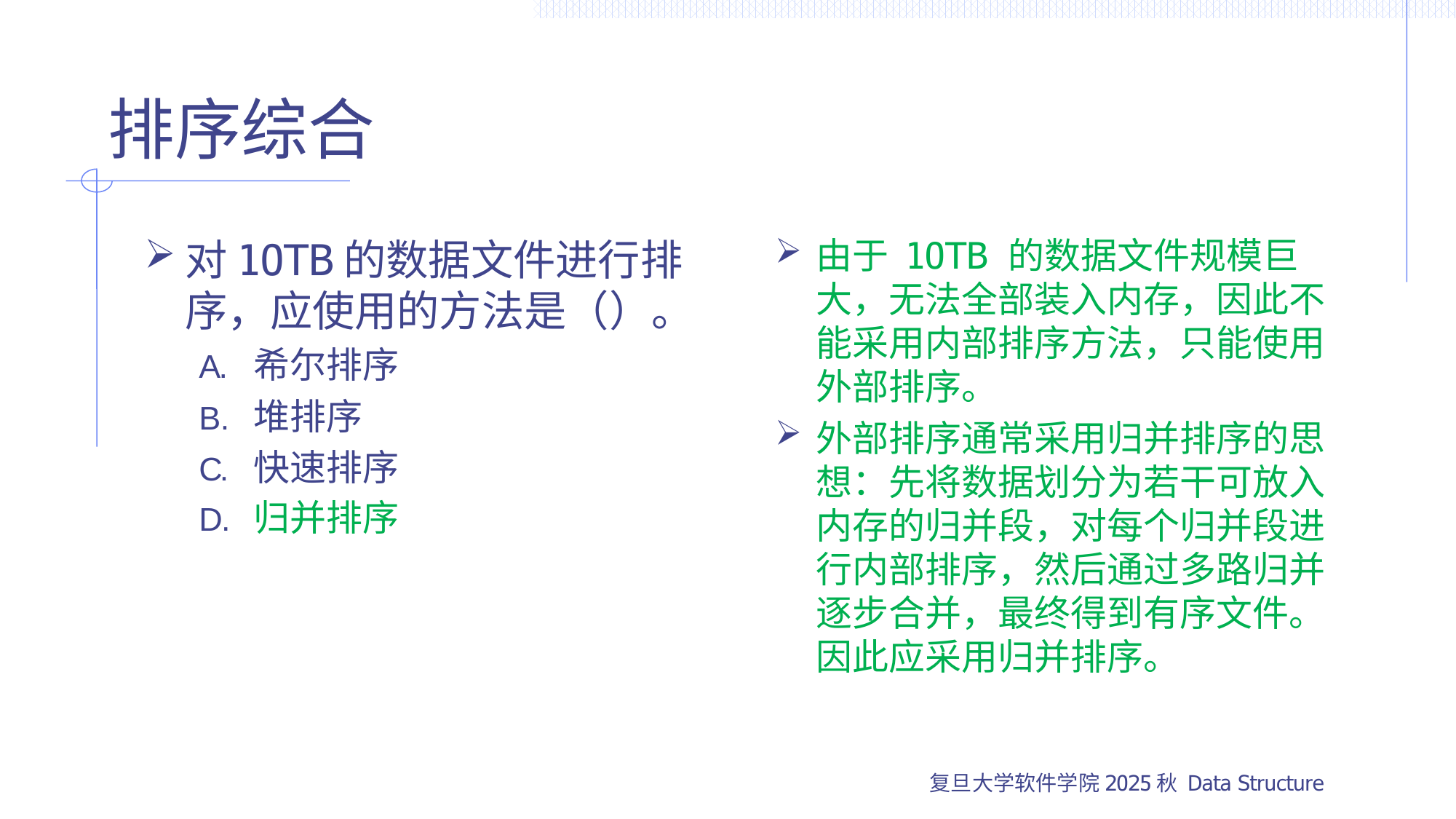

# 排序综合
对10TB的数据文件进行排序，应使用的方法是（）。
希尔排序
堆排序
快速排序
归并排序
由于 10TB 的数据文件规模巨大，无法全部装入内存，因此不能采用内部排序方法，只能使用外部排序。
外部排序通常采用归并排序的思想：先将数据划分为若干可放入内存的归并段，对每个归并段进行内部排序，然后通过多路归并逐步合并，最终得到有序文件。因此应采用归并排序。